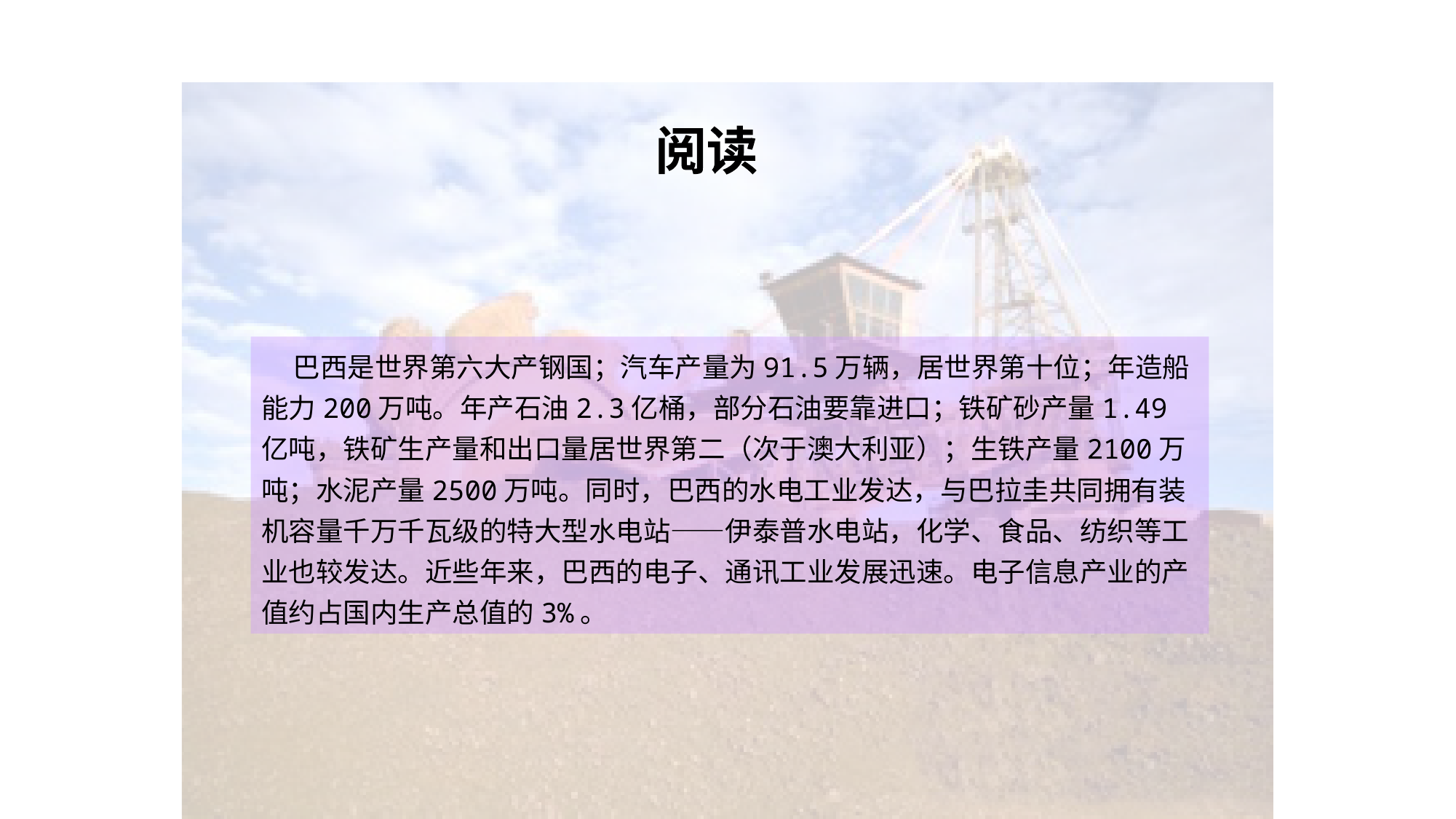

阅读
    巴西是世界第六大产钢国；汽车产量为91.5万辆，居世界第十位；年造船能力200万吨。年产石油2.3亿桶，部分石油要靠进口；铁矿砂产量1.49 亿吨，铁矿生产量和出口量居世界第二（次于澳大利亚）；生铁产量2100万吨；水泥产量2500万吨。同时，巴西的水电工业发达，与巴拉圭共同拥有装机容量千万千瓦级的特大型水电站——伊泰普水电站，化学、食品、纺织等工业也较发达。近些年来，巴西的电子、通讯工业发展迅速。电子信息产业的产值约占国内生产总值的3%。